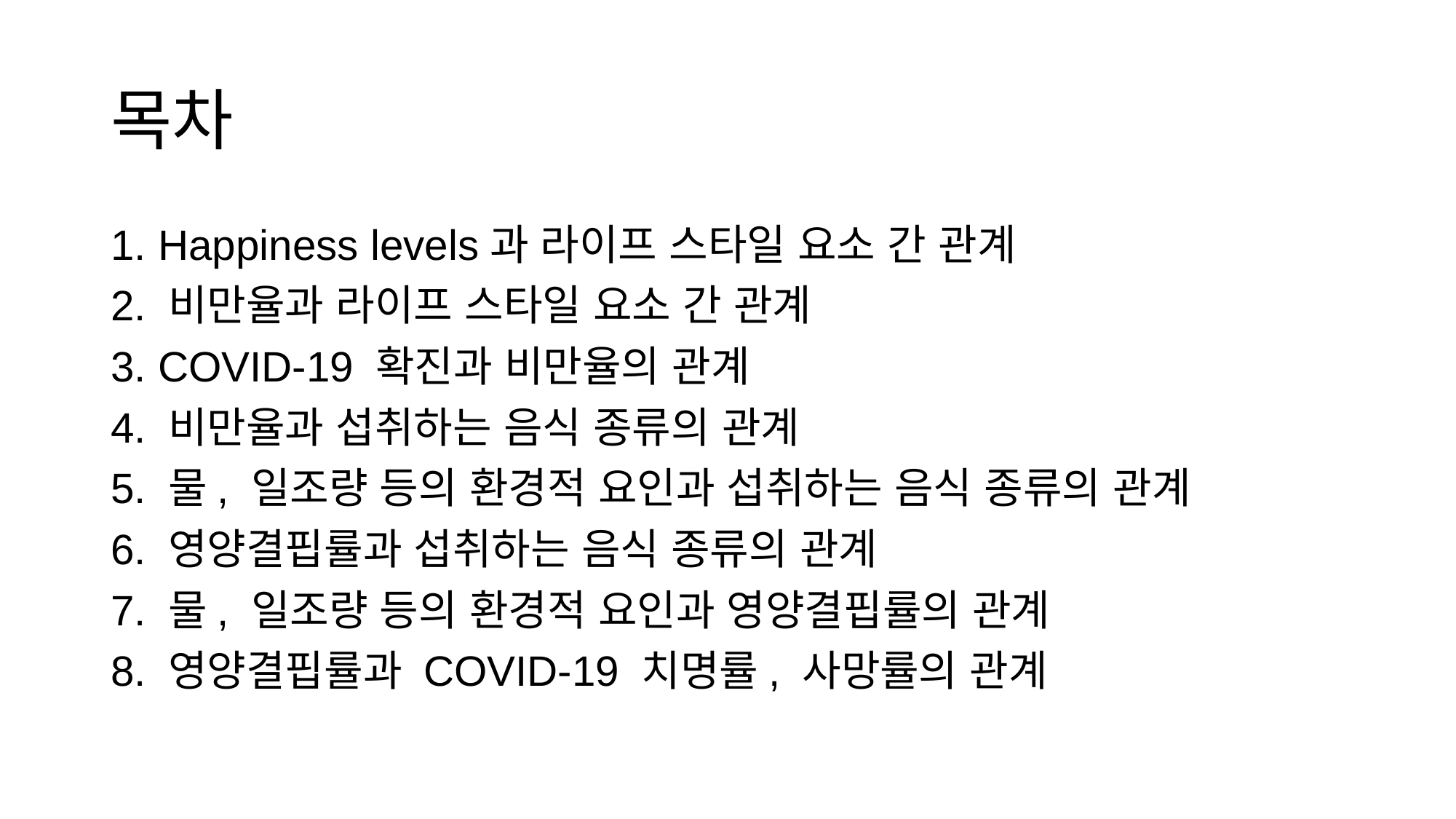

# 목차
1. Happiness levels과 라이프 스타일 요소 간 관계
2. 비만율과 라이프 스타일 요소 간 관계
3. COVID-19 확진과 비만율의 관계
4. 비만율과 섭취하는 음식 종류의 관계
5. 물, 일조량 등의 환경적 요인과 섭취하는 음식 종류의 관계
6. 영양결핍률과 섭취하는 음식 종류의 관계
7. 물, 일조량 등의 환경적 요인과 영양결핍률의 관계
8. 영양결핍률과 COVID-19 치명률, 사망률의 관계